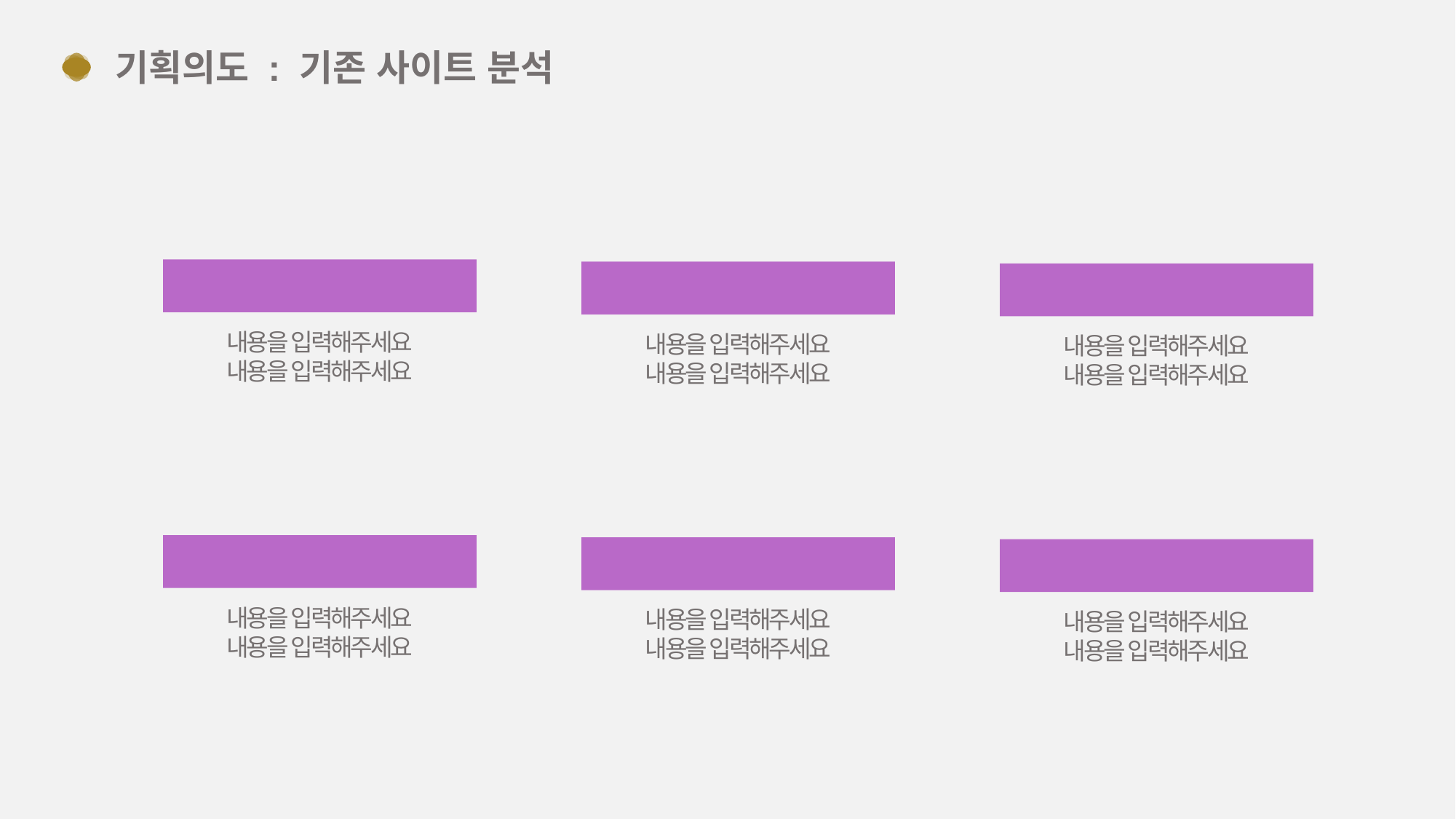

기획의도 : 기존 사이트 분석

소제목

소제목

소제목
내용을 입력해주세요
내용을 입력해주세요
내용을 입력해주세요
내용을 입력해주세요
내용을 입력해주세요
내용을 입력해주세요

소제목

소제목

소제목
내용을 입력해주세요
내용을 입력해주세요
내용을 입력해주세요
내용을 입력해주세요
내용을 입력해주세요
내용을 입력해주세요